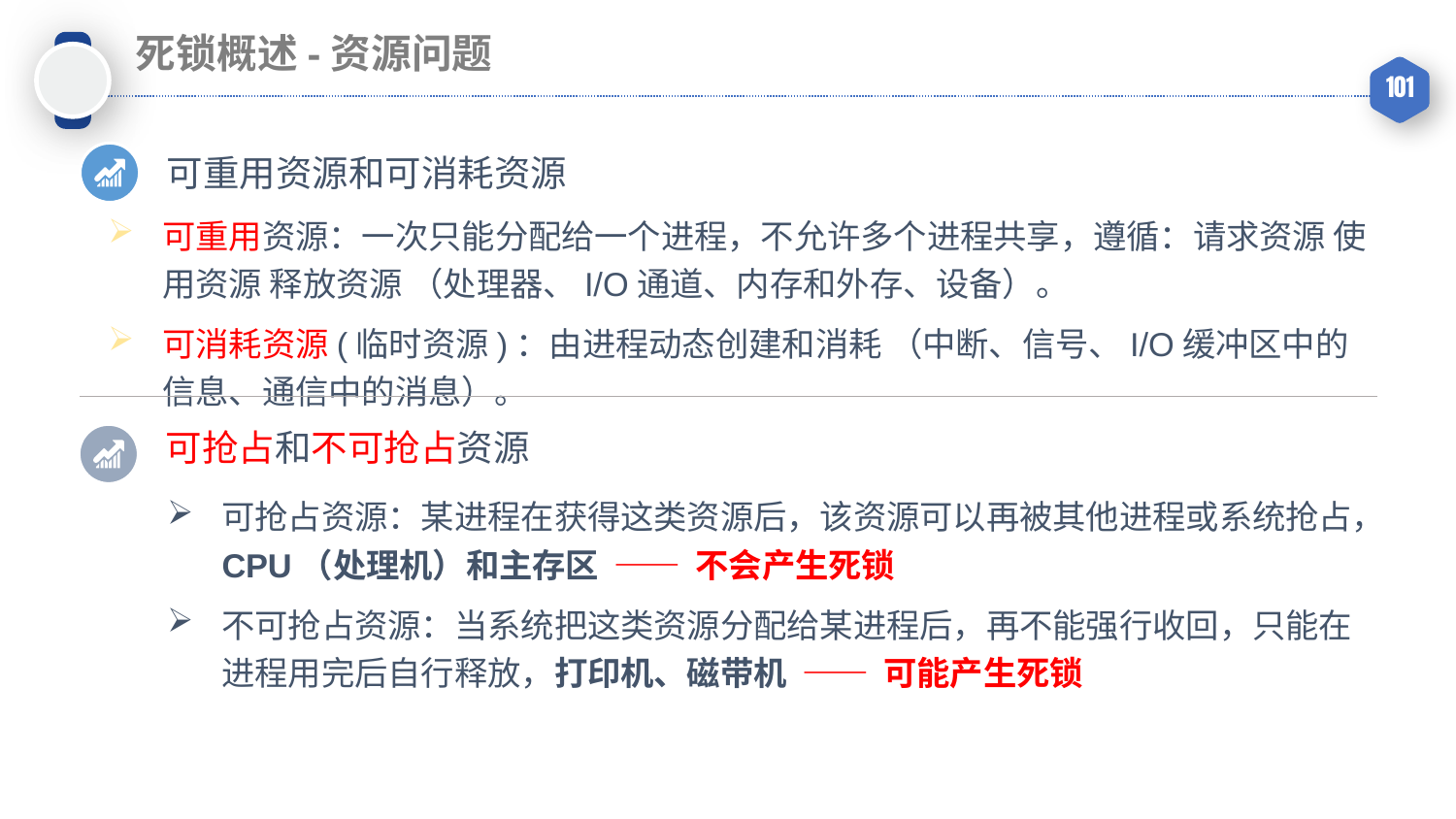

死锁概述-资源问题

可重用资源和可消耗资源
可重用资源：一次只能分配给一个进程，不允许多个进程共享，遵循：请求资源 使用资源 释放资源 （处理器、I/O通道、内存和外存、设备）。
可消耗资源(临时资源)：由进程动态创建和消耗 （中断、信号、I/O缓冲区中的信息、通信中的消息）。
可抢占和不可抢占资源
可抢占资源：某进程在获得这类资源后，该资源可以再被其他进程或系统抢占，CPU（处理机）和主存区  ——  不会产生死锁
不可抢占资源：当系统把这类资源分配给某进程后，再不能强行收回，只能在进程用完后自行释放，打印机、磁带机  ——  可能产生死锁